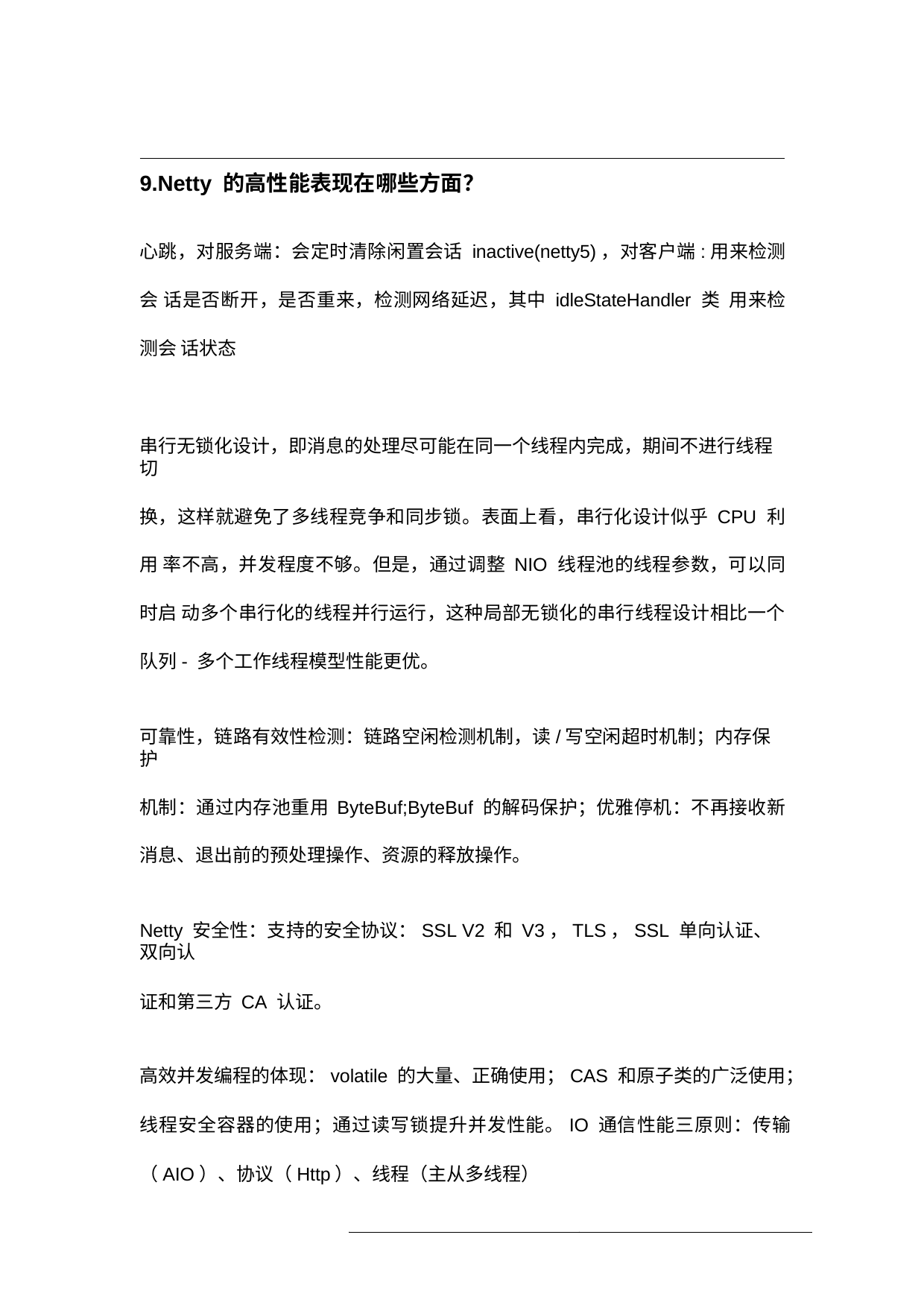

9.Netty 的高性能表现在哪些方面？
心跳，对服务端：会定时清除闲置会话 inactive(netty5)，对客户端:用来检测会 话是否断开，是否重来，检测网络延迟，其中 idleStateHandler 类 用来检测会 话状态
串行无锁化设计，即消息的处理尽可能在同一个线程内完成，期间不进行线程切
换，这样就避免了多线程竞争和同步锁。表面上看，串行化设计似乎 CPU 利用 率不高，并发程度不够。但是，通过调整 NIO 线程池的线程参数，可以同时启 动多个串行化的线程并行运行，这种局部无锁化的串行线程设计相比一个队列- 多个工作线程模型性能更优。
可靠性，链路有效性检测：链路空闲检测机制，读/写空闲超时机制；内存保护
机制：通过内存池重用 ByteBuf;ByteBuf 的解码保护；优雅停机：不再接收新 消息、退出前的预处理操作、资源的释放操作。
Netty 安全性：支持的安全协议：SSL V2 和 V3，TLS，SSL 单向认证、双向认

证和第三方 CA 认证。
高效并发编程的体现：volatile 的大量、正确使用；CAS 和原子类的广泛使用；

线程安全容器的使用；通过读写锁提升并发性能。IO 通信性能三原则：传输

（AIO）、协议（Http）、线程（主从多线程）